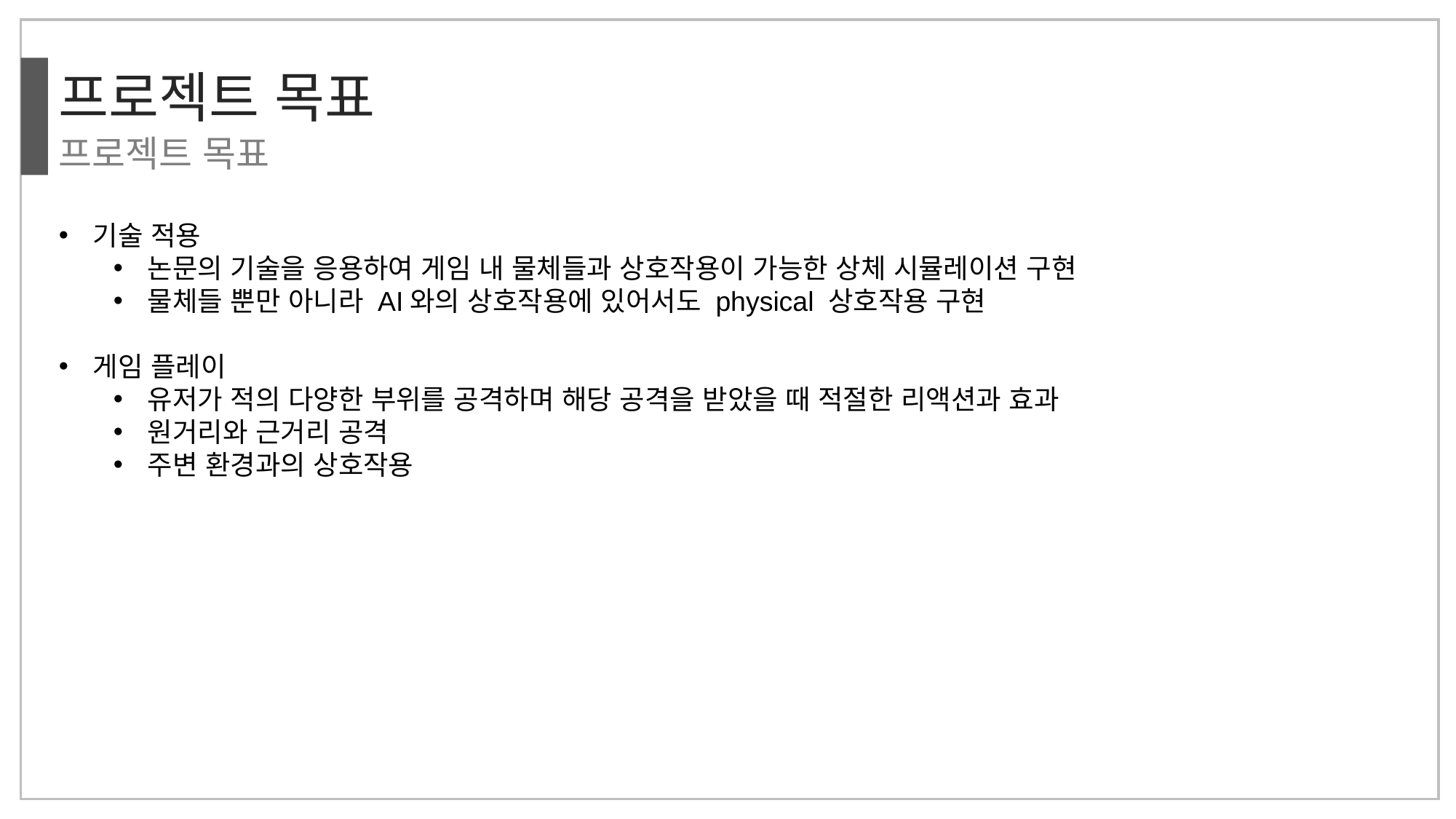

프로젝트 목표
프로젝트 목표
기술 적용
논문의 기술을 응용하여 게임 내 물체들과 상호작용이 가능한 상체 시뮬레이션 구현
물체들 뿐만 아니라 AI와의 상호작용에 있어서도 physical 상호작용 구현

게임 플레이
유저가 적의 다양한 부위를 공격하며 해당 공격을 받았을 때 적절한 리액션과 효과
원거리와 근거리 공격
주변 환경과의 상호작용